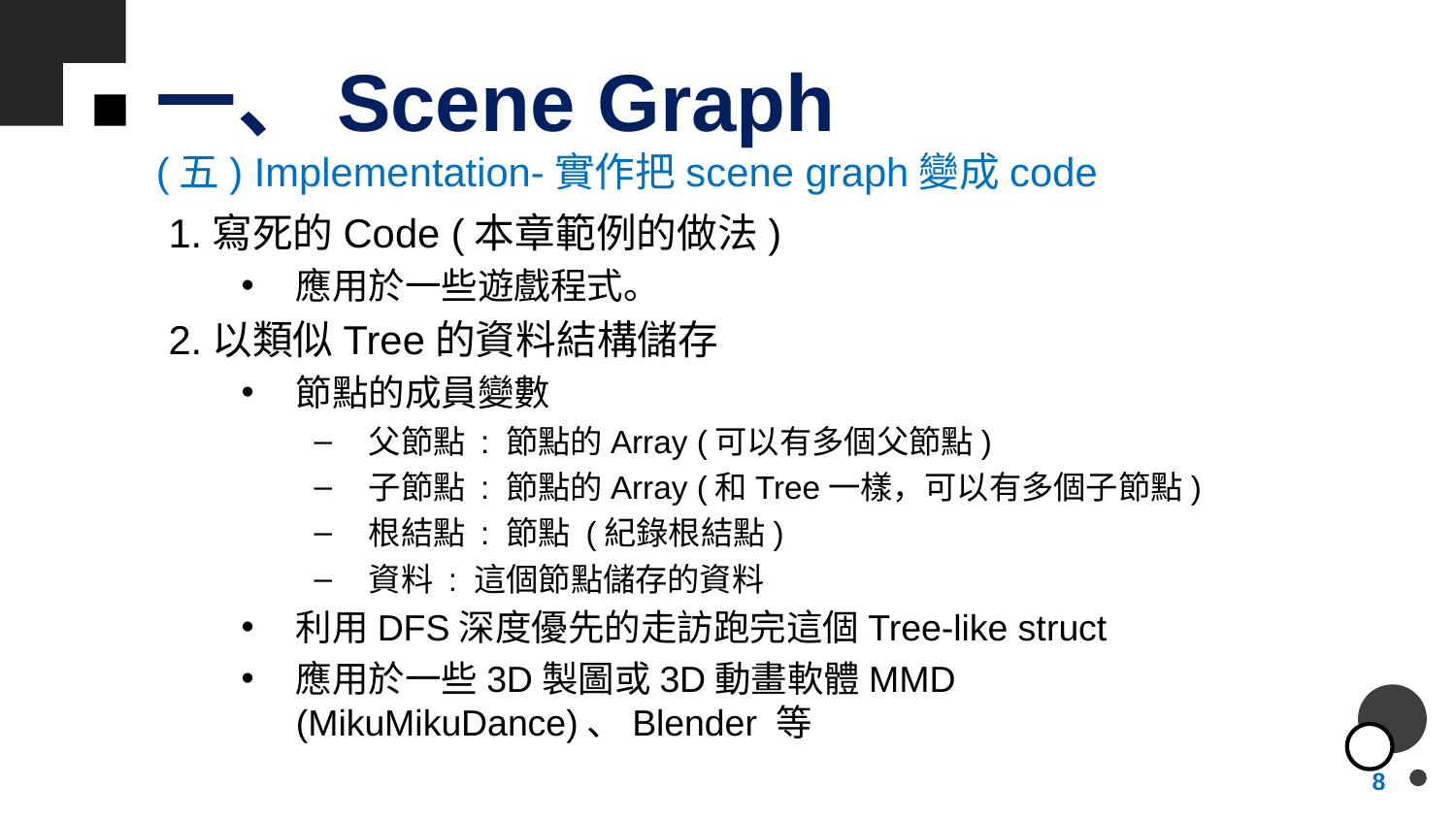

一、Scene Graph
(五) Implementation-實作把scene graph變成code
1.寫死的Code (本章範例的做法)
應用於一些遊戲程式。
2.以類似Tree的資料結構儲存
節點的成員變數
父節點 : 節點的Array (可以有多個父節點)
子節點 : 節點的Array (和Tree一樣，可以有多個子節點)
根結點 : 節點 (紀錄根結點)
資料 : 這個節點儲存的資料
利用DFS深度優先的走訪跑完這個Tree-like struct
應用於一些3D製圖或3D動畫軟體MMD (MikuMikuDance)、Blender 等

8